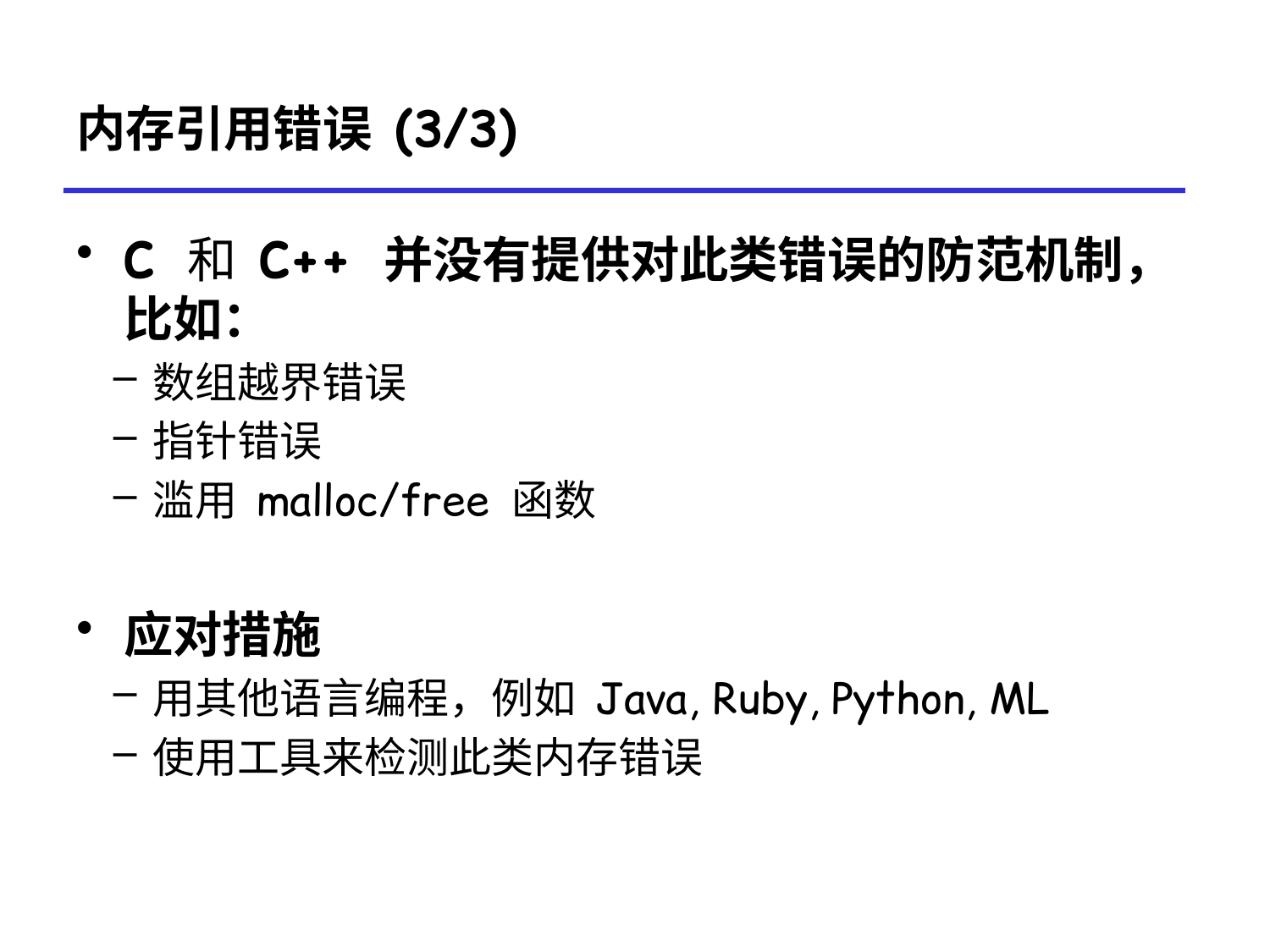

# 内存引用错误 (3/3)
C 和 C++ 并没有提供对此类错误的防范机制，比如：
数组越界错误
指针错误
滥用 malloc/free 函数

应对措施
用其他语言编程，例如 Java, Ruby, Python, ML
使用工具来检测此类内存错误